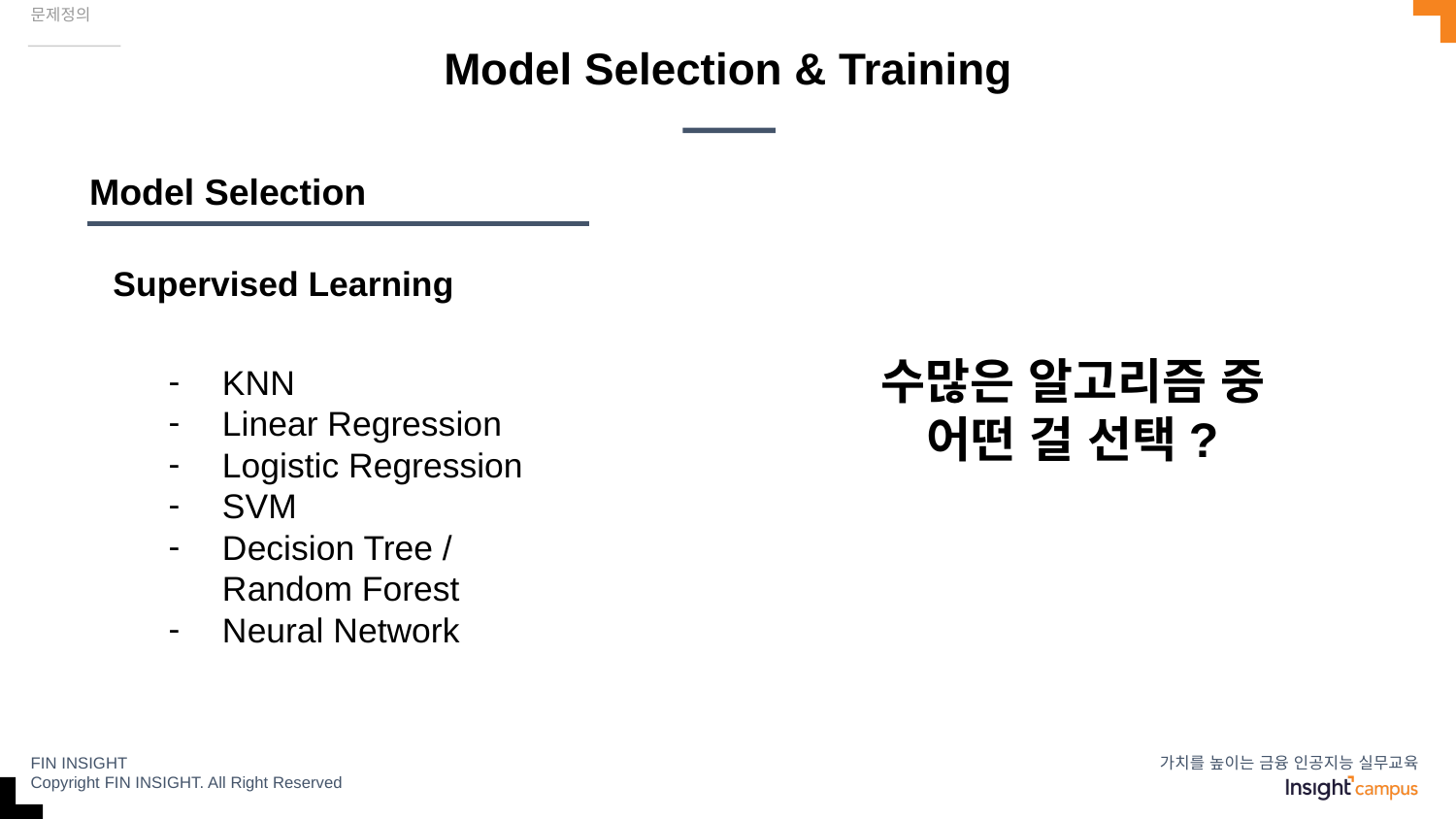

문제정의
# Model Selection & Training
Model Selection
Supervised Learning
수많은 알고리즘 중
어떤 걸 선택?
KNN
Linear Regression
Logistic Regression
SVM
Decision Tree / Random Forest
Neural Network